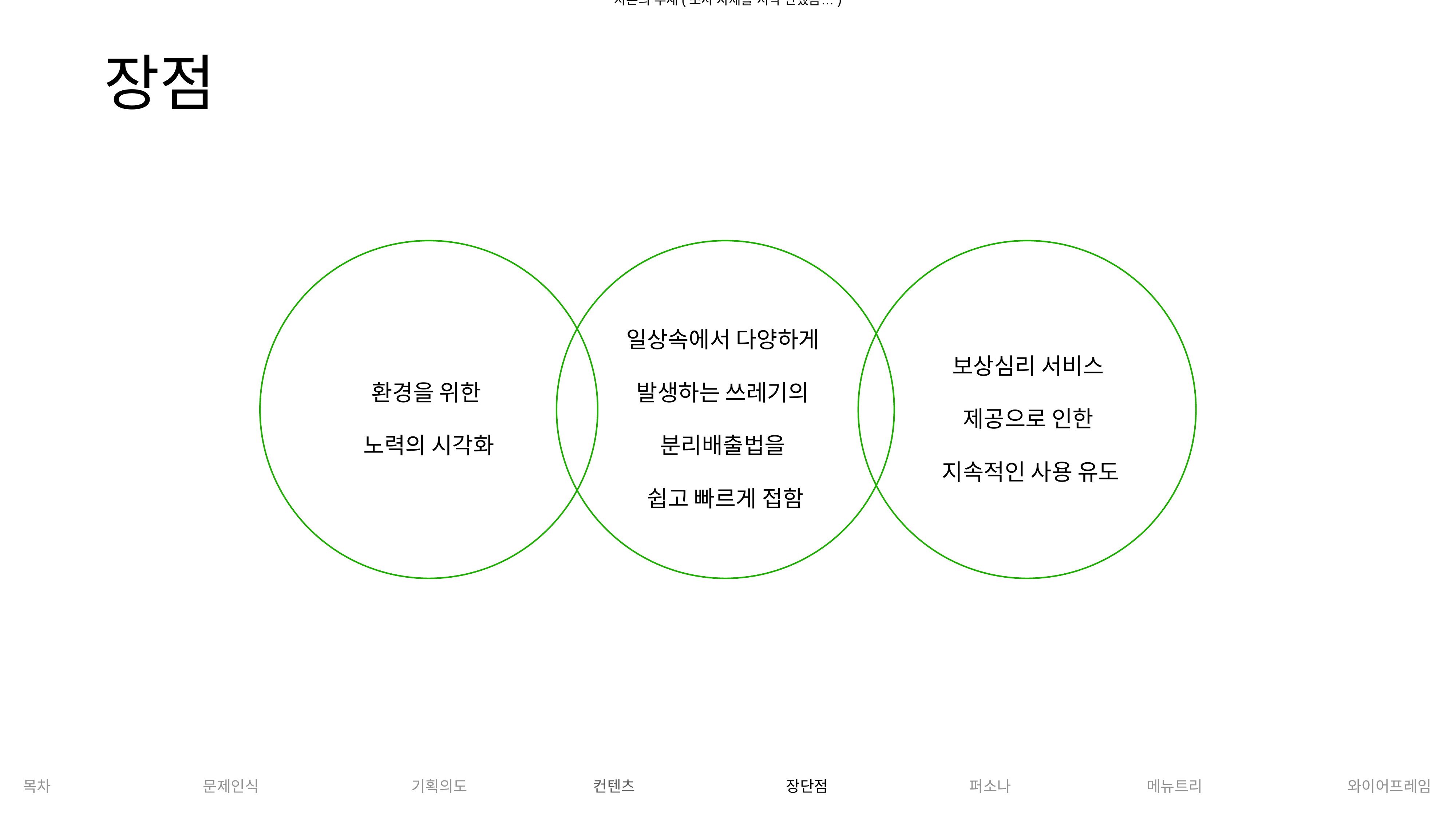

단점

자본의 부재(조사 자체를 시작 안했음…)
장점

일상속에서 다양하게
발생하는 쓰레기의
분리배출법을
쉽고 빠르게 접함
보상심리 서비스
제공으로 인한
지속적인 사용 유도
환경을 위한
노력의 시각화
목차
문제인식
기획의도
컨텐츠
장단점
퍼소나
메뉴트리
와이어프레임